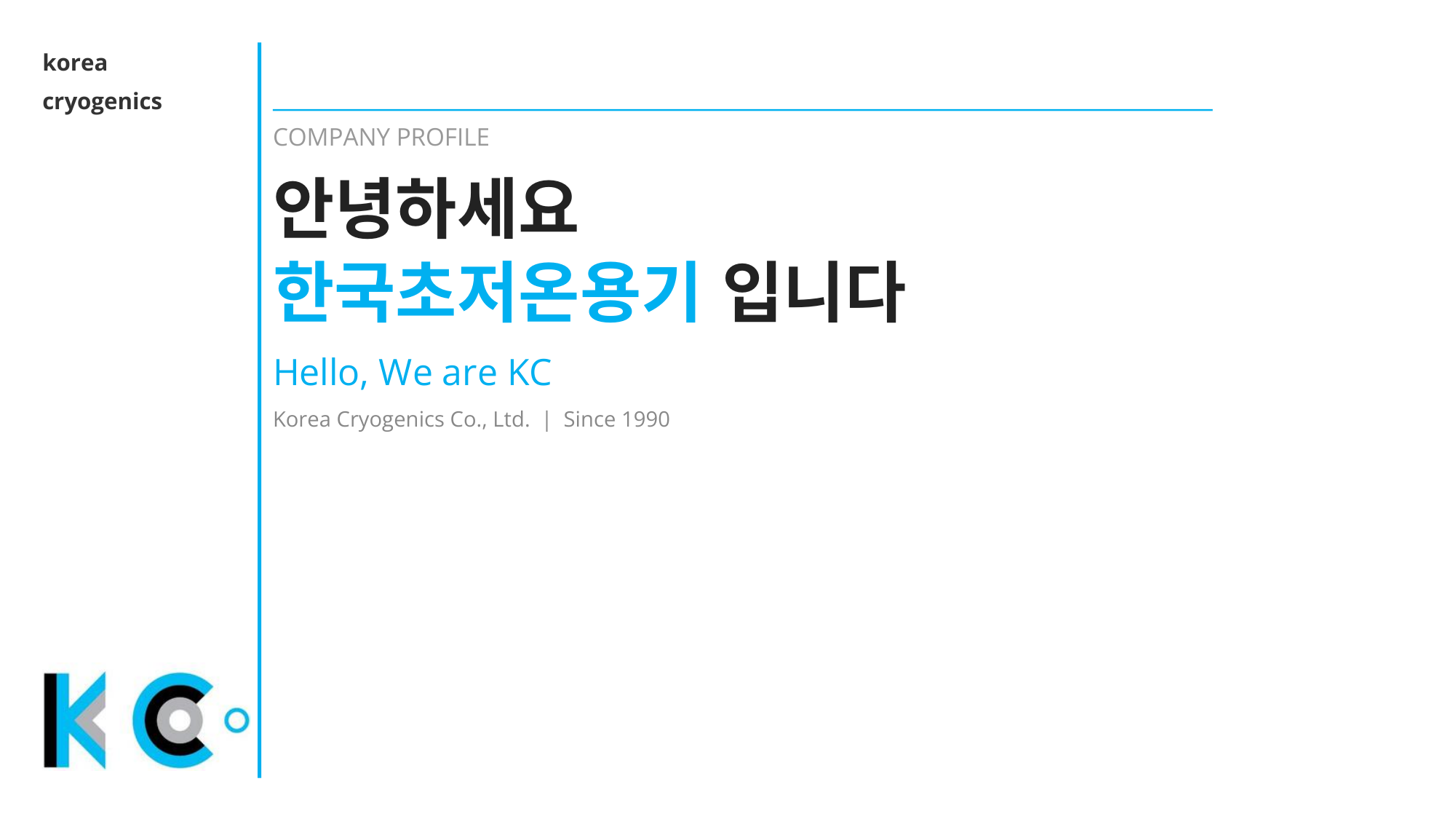

korea
cryogenics

COMPANY PROFILE
안녕하세요
한국초저온용기 입니다
Hello, We are KC
Korea Cryogenics Co., Ltd.  |  Since 1990